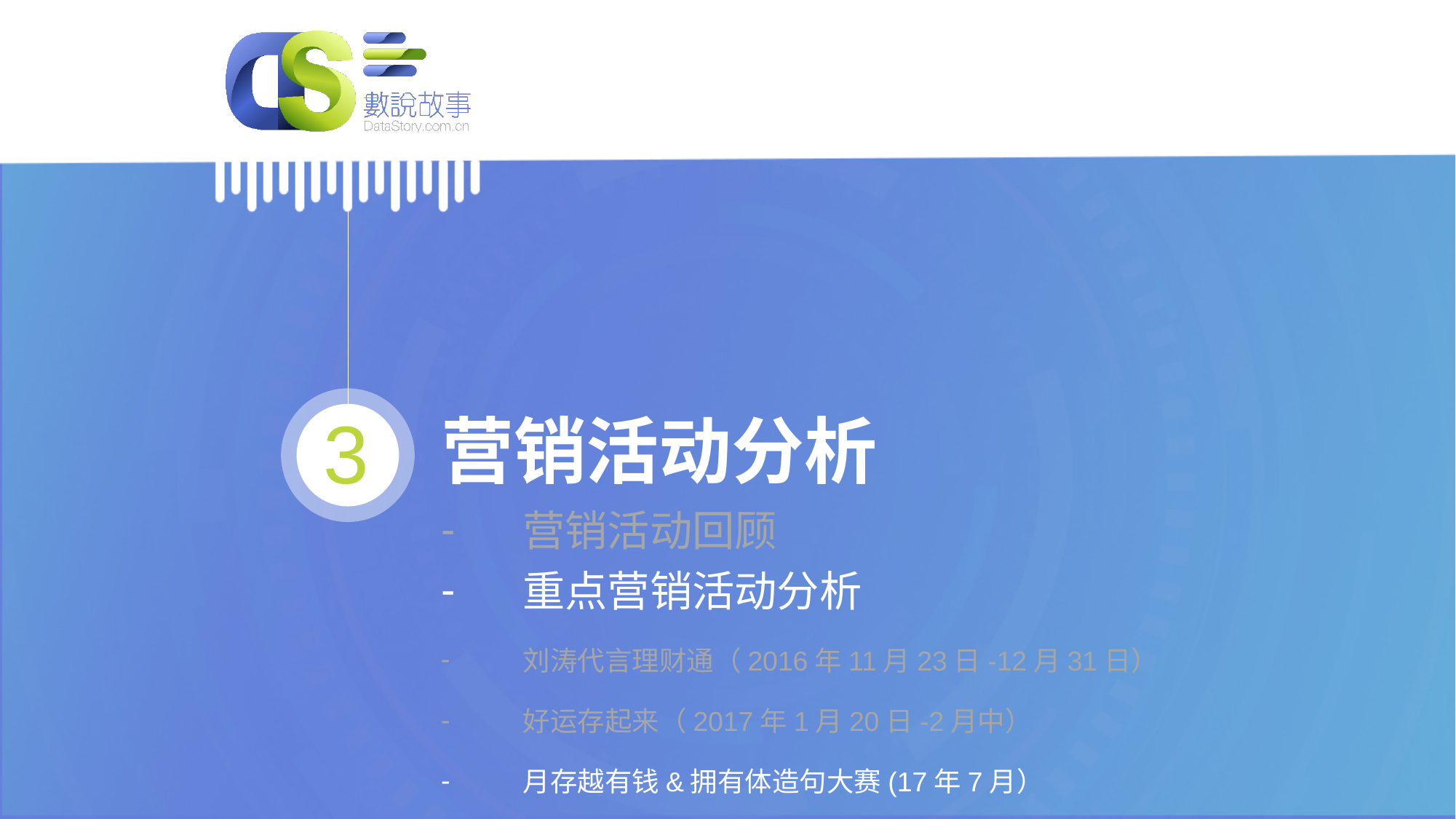

3
营销活动分析
营销活动回顾
重点营销活动分析
刘涛代言理财通（2016年11月23日-12月31日）
好运存起来（2017年1月20日-2月中）
月存越有钱&拥有体造句大赛(17年7月）